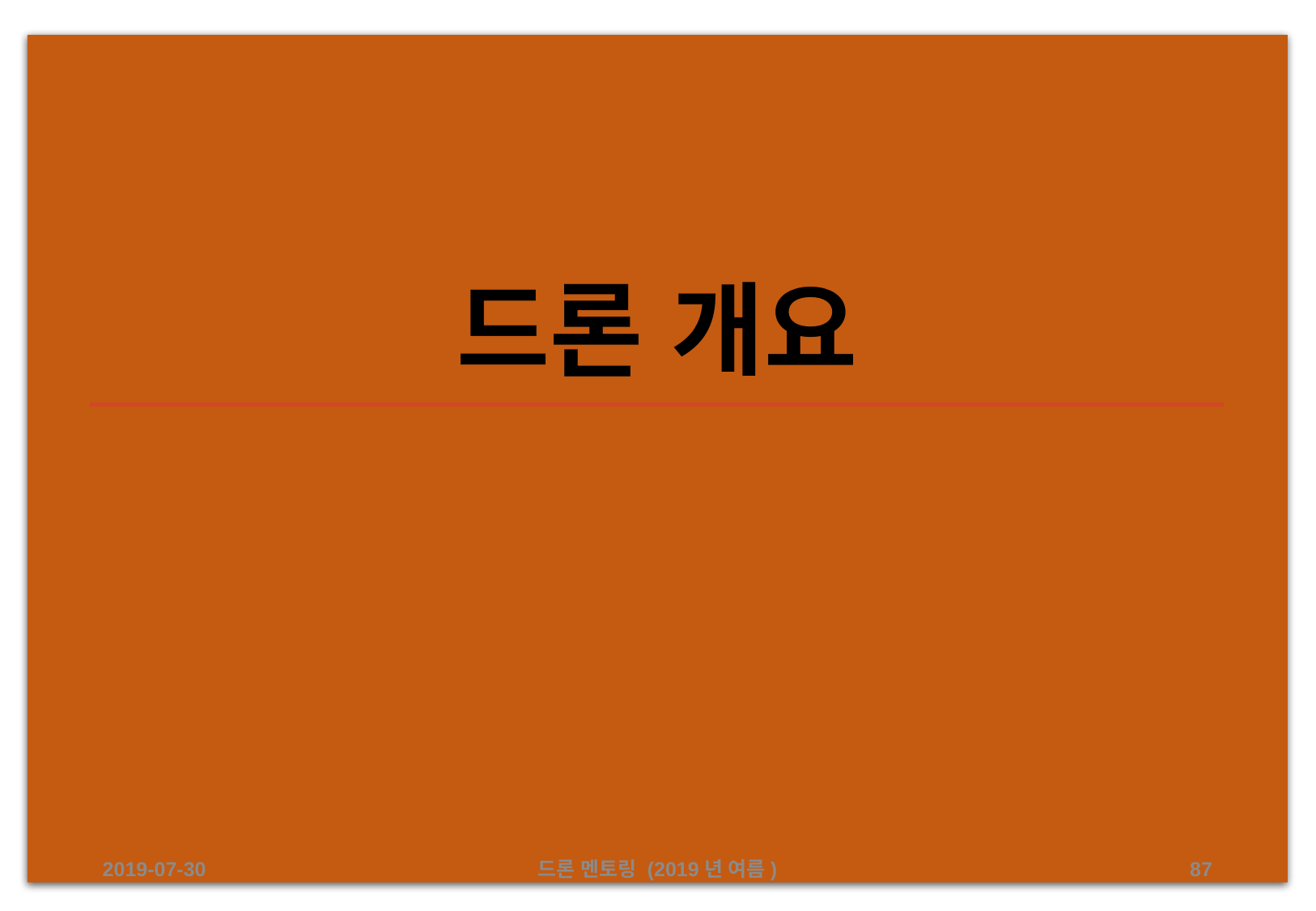

# 드론 개요

2019-07-30
드론 멘토링 (2019년 여름)
87